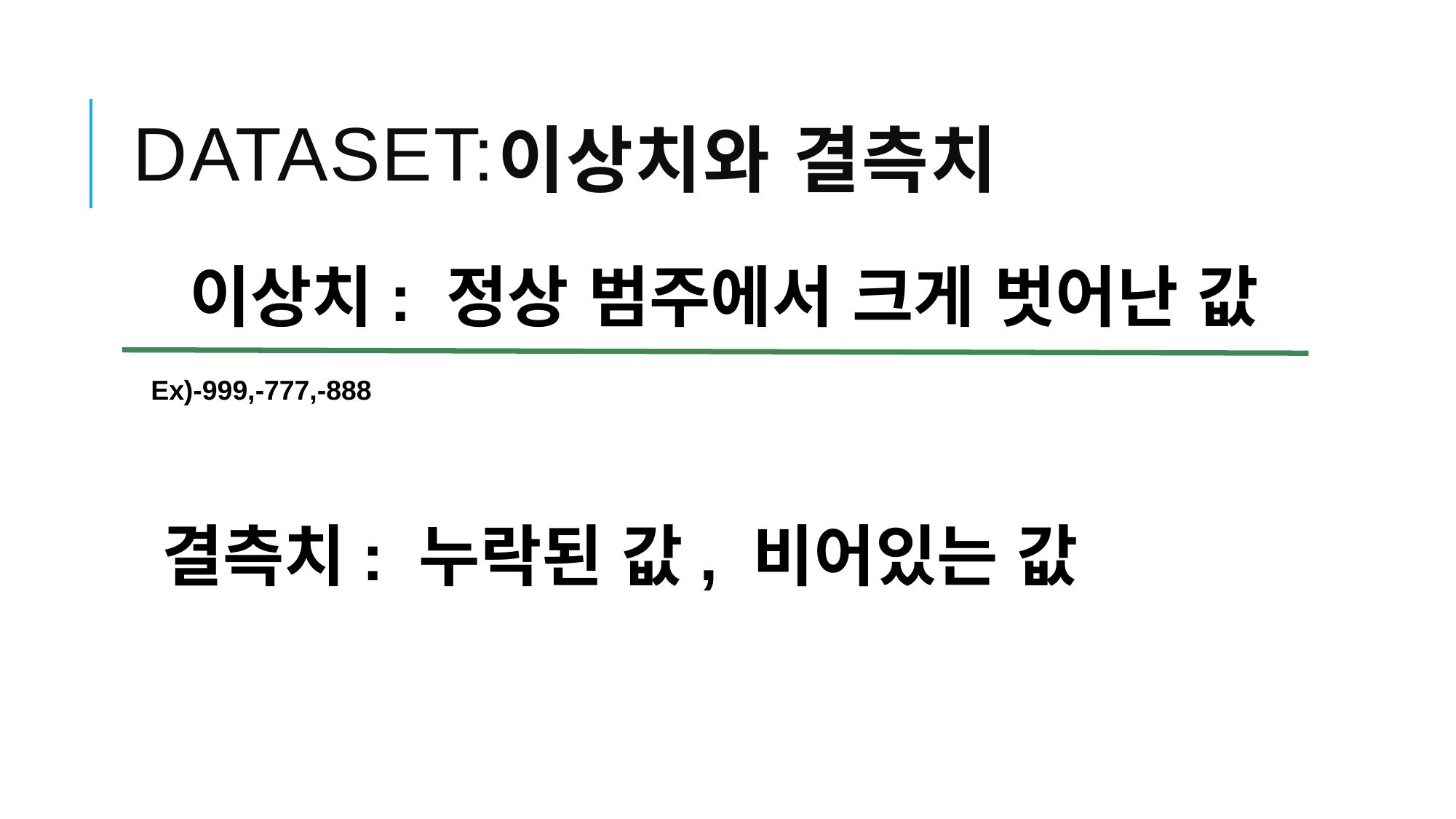

# DATASET:
이상치와 결측치
이상치: 정상 범주에서 크게 벗어난 값
Ex)-999,-777,-888
결측치: 누락된 값, 비어있는 값